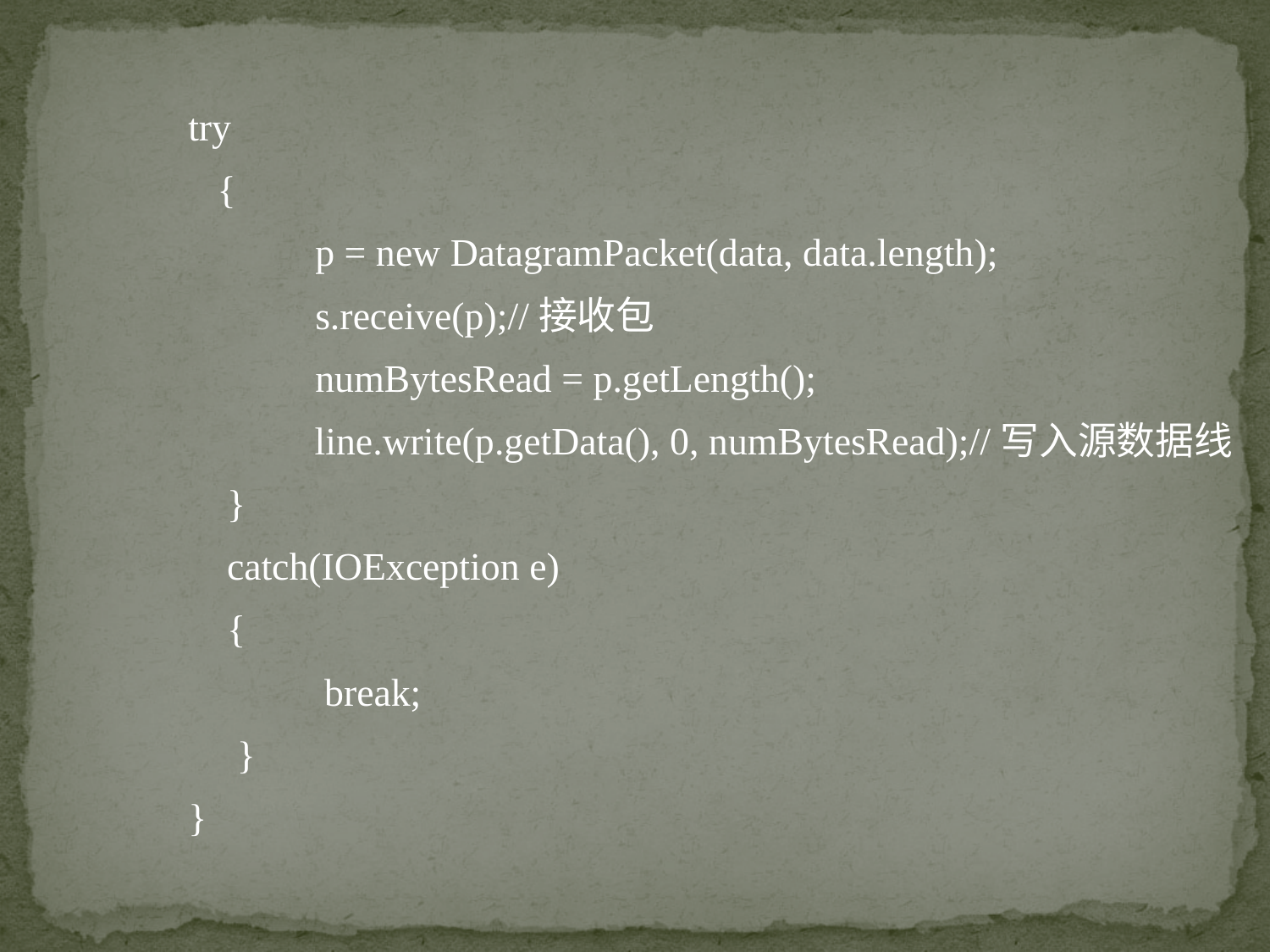

try
	   {
		p = new DatagramPacket(data, data.length);
		s.receive(p);//接收包
		numBytesRead = p.getLength();
	             line.write(p.getData(), 0, numBytesRead);//写入源数据线
	    }
	    catch(IOException e)
	    {
	              break;
	     }
	}